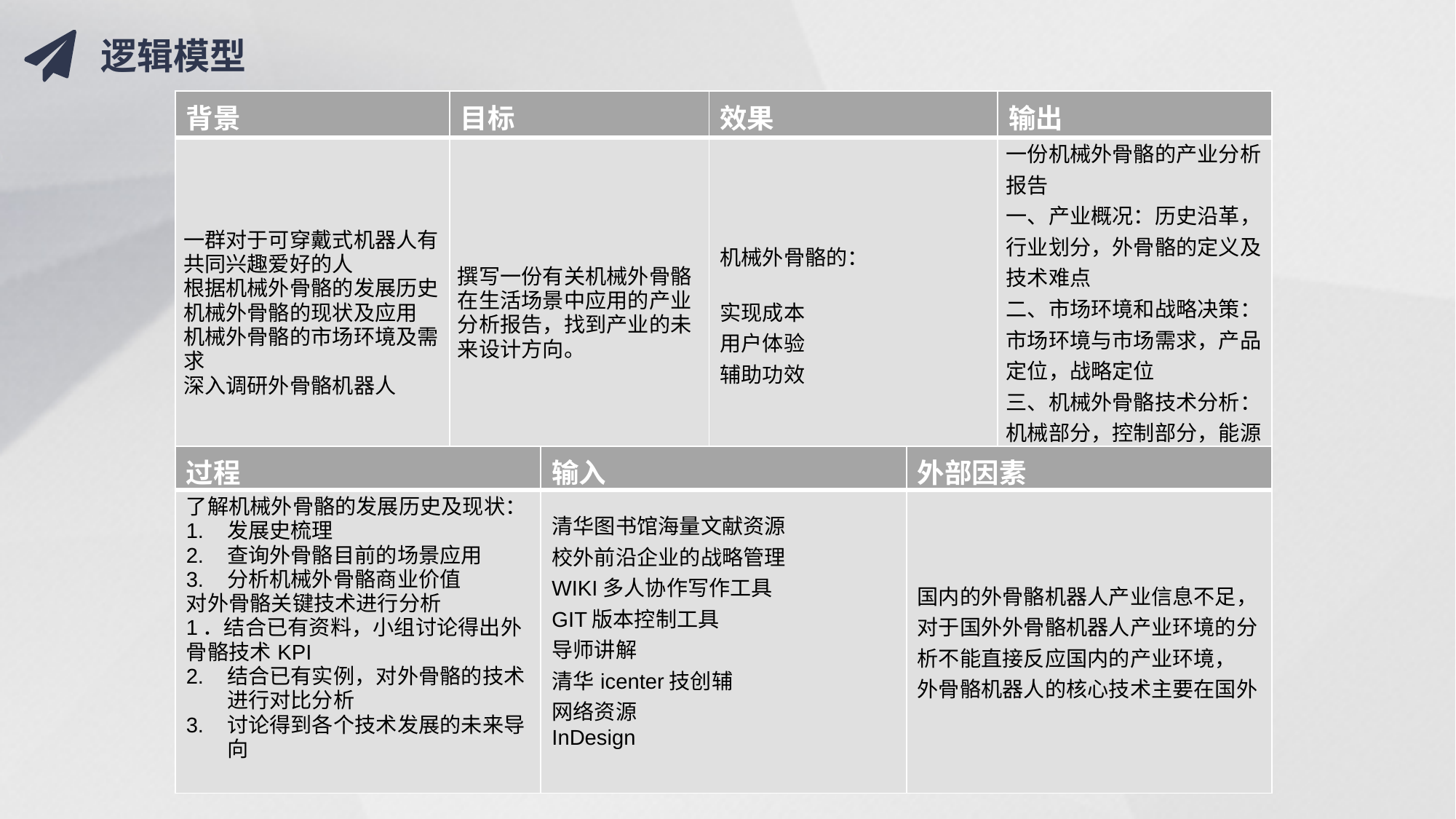

逻辑模型
| 背景 | 目标 | 效果 | 输出 |
| --- | --- | --- | --- |
| 一群对于可穿戴式机器人有共同兴趣爱好的人 根据机械外骨骼的发展历史 机械外骨骼的现状及应用 机械外骨骼的市场环境及需求 深入调研外骨骼机器人 | 撰写一份有关机械外骨骼在生活场景中应用的产业分析报告，找到产业的未来设计方向。 | 机械外骨骼的：   实现成本 用户体验 辅助功效 | 一份机械外骨骼的产业分析报告 一、产业概况：历史沿革，行业划分，外骨骼的定义及技术难点 二、市场环境和战略决策：市场环境与市场需求，产品定位，战略定位 三、机械外骨骼技术分析： 机械部分，控制部分，能源部分 四、未来愿景 |
| 过程 | 输入 | 外部因素 |
| --- | --- | --- |
| 了解机械外骨骼的发展历史及现状： 发展史梳理 查询外骨骼目前的场景应用 分析机械外骨骼商业价值 对外骨骼关键技术进行分析 1．结合已有资料，小组讨论得出外骨骼技术KPI 结合已有实例，对外骨骼的技术进行对比分析 讨论得到各个技术发展的未来导向 | 清华图书馆海量文献资源 校外前沿企业的战略管理 WIKI多人协作写作工具 GIT版本控制工具 导师讲解 清华icenter技创辅 网络资源 InDesign | 国内的外骨骼机器人产业信息不足， 对于国外外骨骼机器人产业环境的分析不能直接反应国内的产业环境， 外骨骼机器人的核心技术主要在国外 |